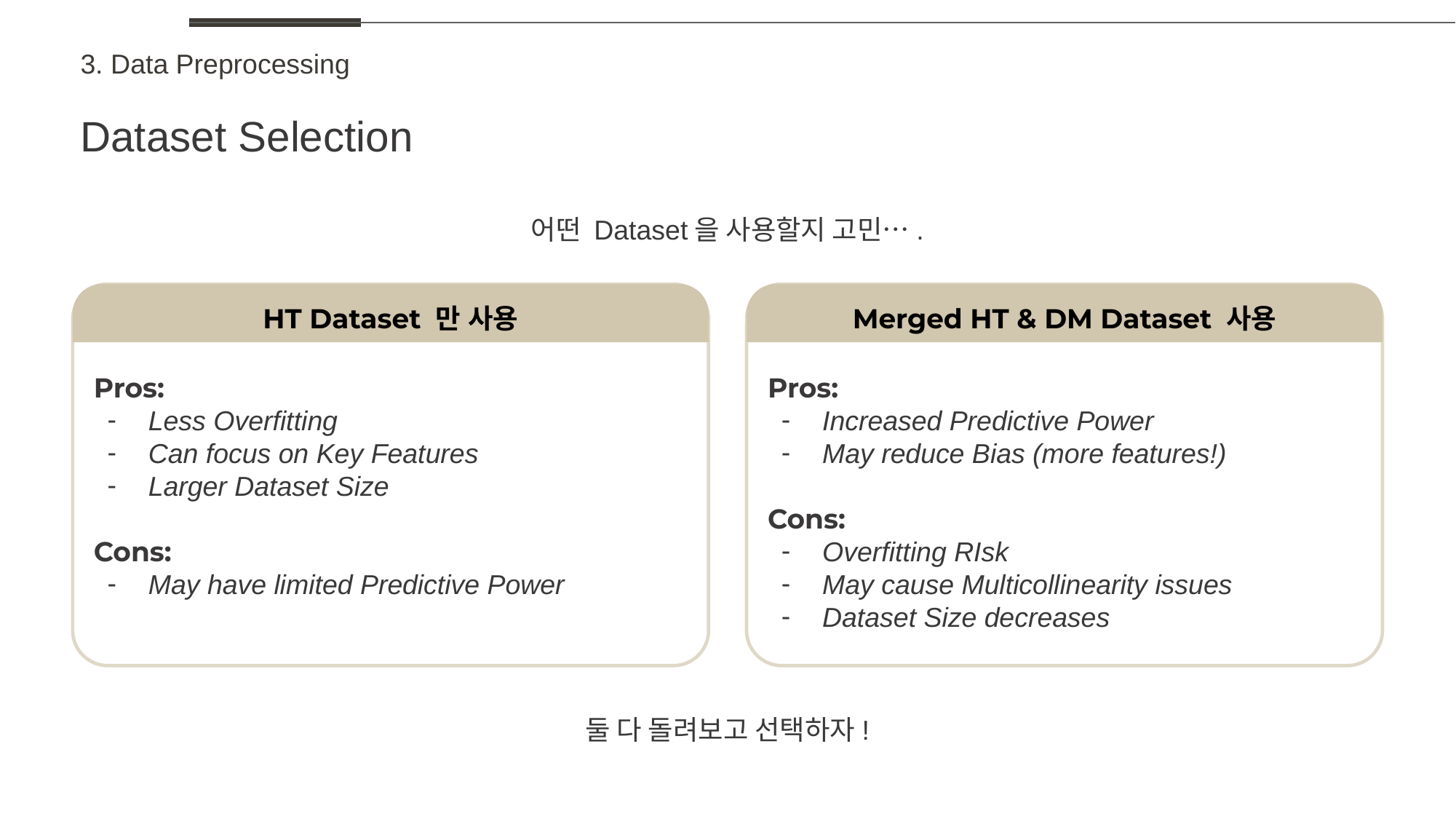

3. Data Preprocessing
Dataset Selection
어떤 Dataset을 사용할지 고민….
HT Dataset 만 사용

Pros:
Less Overfitting
Can focus on Key Features
Larger Dataset Size

Cons:
May have limited Predictive Power

Merged HT & DM Dataset 사용

Pros:
Increased Predictive Power
May reduce Bias (more features!)

Cons:
Overfitting RIsk
May cause Multicollinearity issues
Dataset Size decreases

둘 다 돌려보고 선택하자!